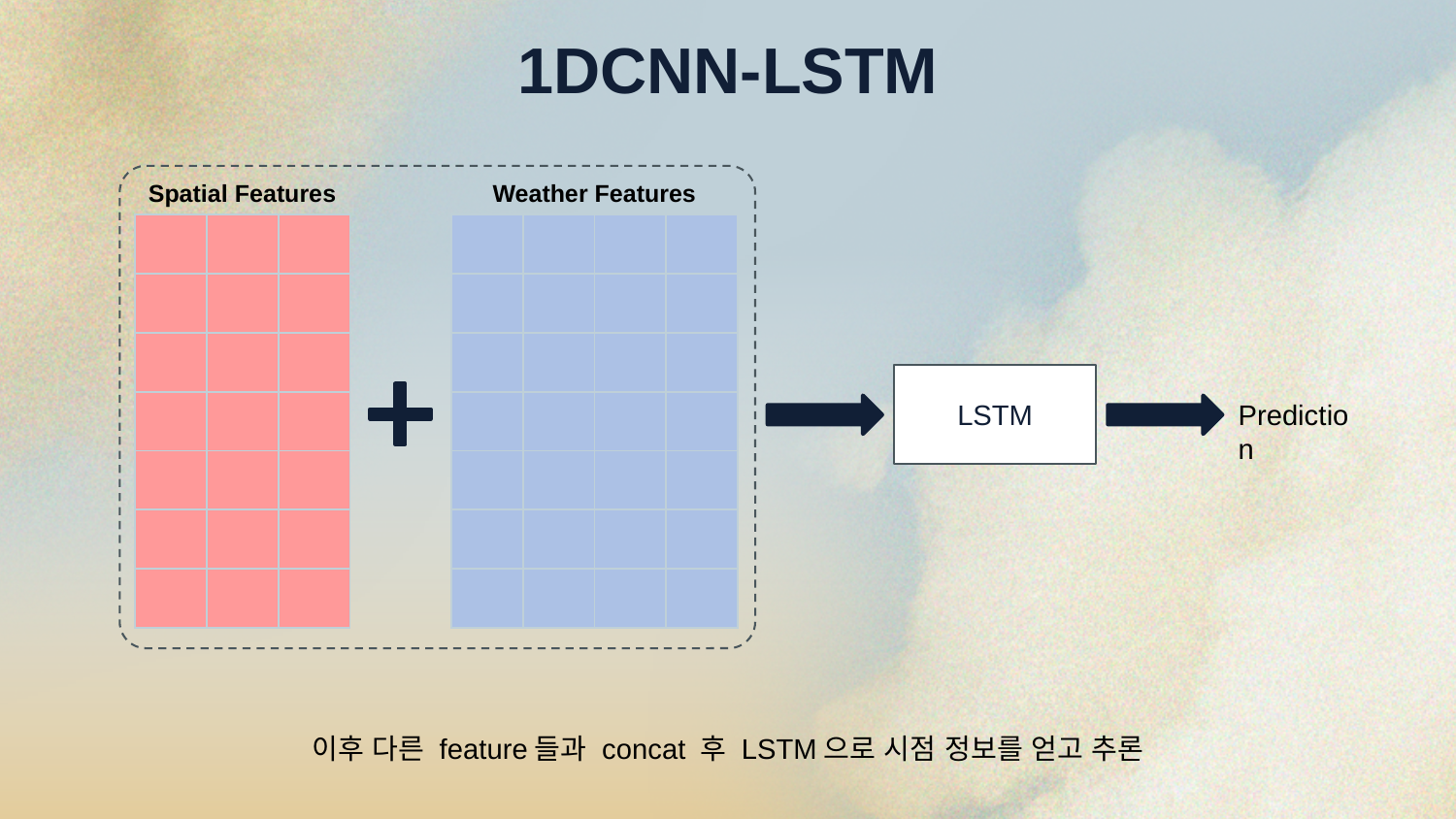

# 1DCNN-LSTM

Weather Features
Spatial Features
|  |
| --- |
|  |
|  |
|  |
|  |
|  |
|  |
|  |
| --- |
|  |
|  |
|  |
|  |
|  |
|  |
|  |
| --- |
|  |
|  |
|  |
|  |
|  |
|  |
|  |
| --- |
|  |
|  |
|  |
|  |
|  |
|  |
|  |
| --- |
|  |
|  |
|  |
|  |
|  |
|  |
|  |
| --- |
|  |
|  |
|  |
|  |
|  |
|  |
|  |
| --- |
|  |
|  |
|  |
|  |
|  |
|  |

LSTM

Prediction
이후 다른 feature들과 concat 후 LSTM으로 시점 정보를 얻고 추론